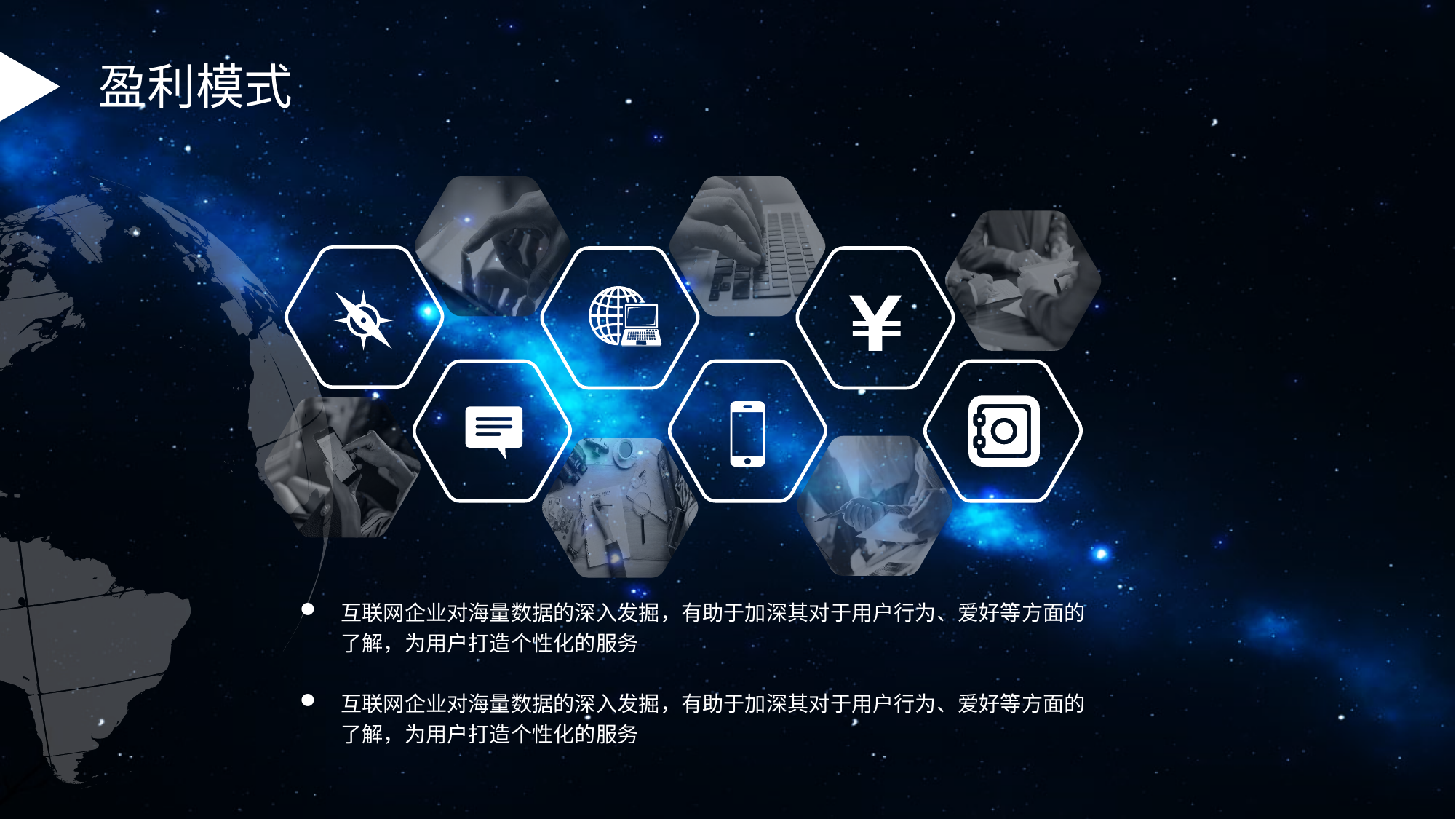

盈利模式

互联网企业对海量数据的深入发掘，有助于加深其对于用户行为、爱好等方面的了解，为用户打造个性化的服务
互联网企业对海量数据的深入发掘，有助于加深其对于用户行为、爱好等方面的了解，为用户打造个性化的服务
.